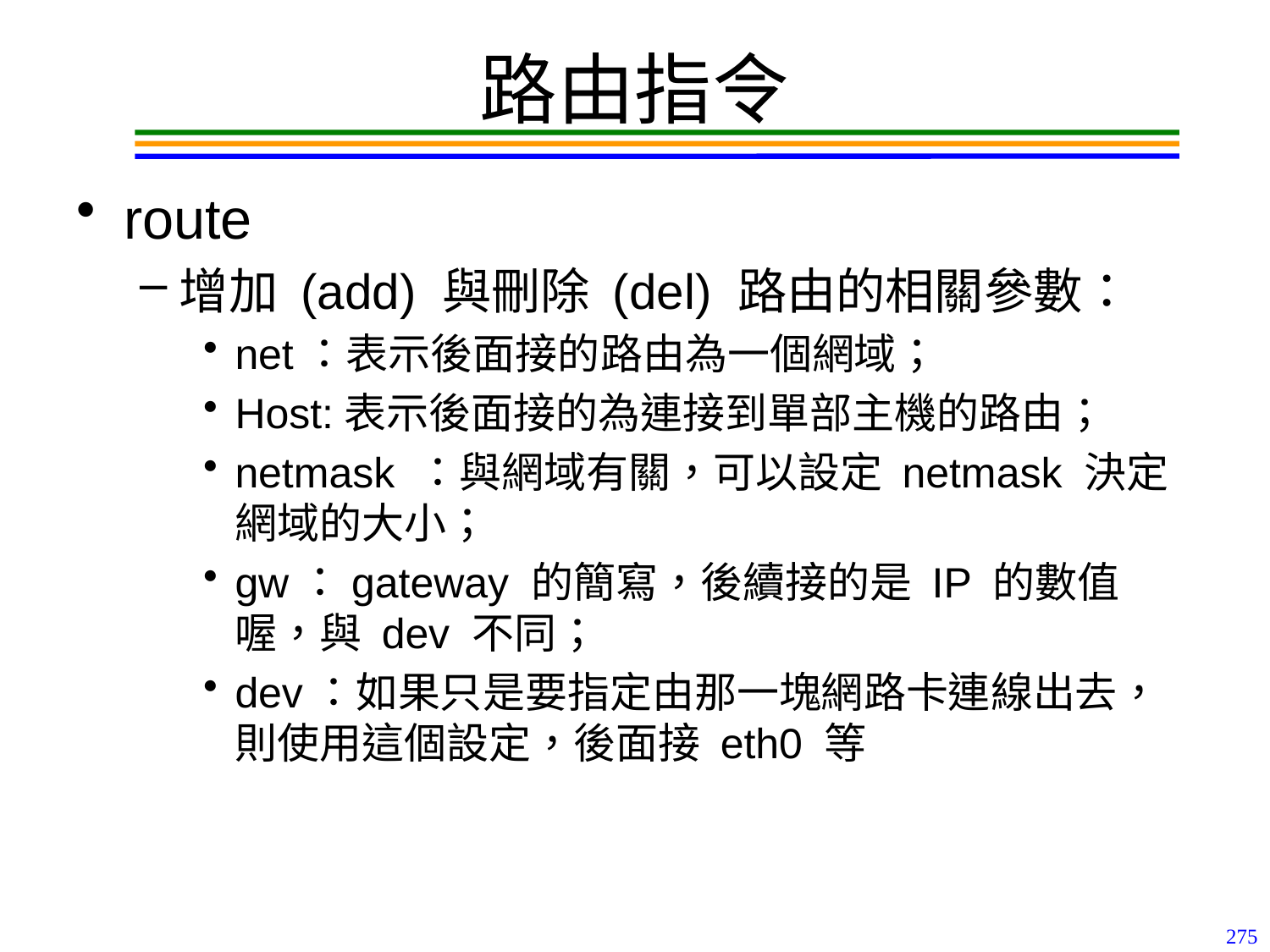

# 路由指令
route
增加 (add) 與刪除 (del) 路由的相關參數：
net：表示後面接的路由為一個網域；
Host:表示後面接的為連接到單部主機的路由；
netmask ：與網域有關，可以設定 netmask 決定網域的大小；
gw：gateway 的簡寫，後續接的是 IP 的數值喔，與 dev 不同；
dev：如果只是要指定由那一塊網路卡連線出去，則使用這個設定，後面接 eth0 等
275